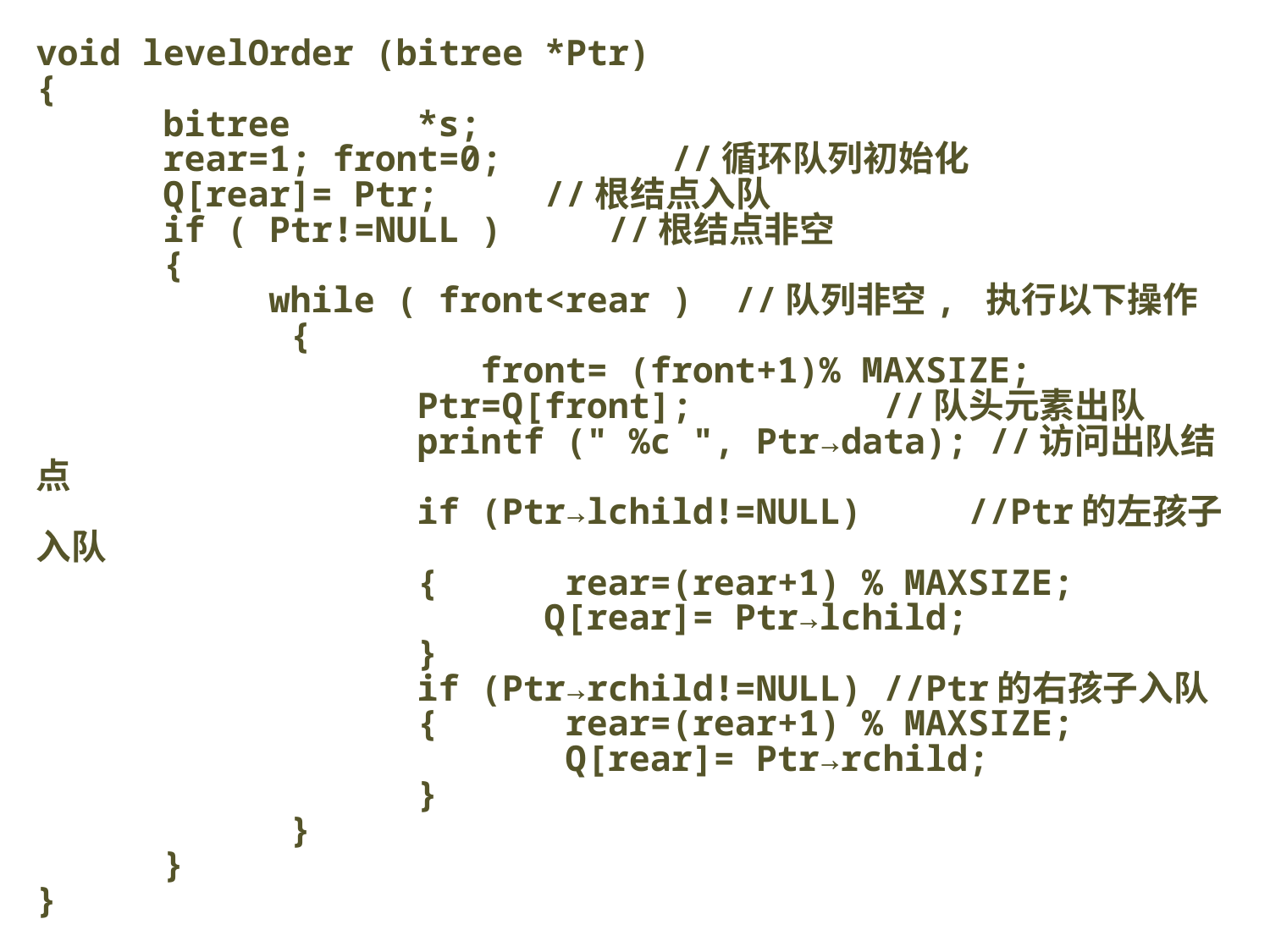

void levelOrder (bitree *Ptr)
{
 	bitree 	*s;
 	rear=1; front=0;  	//循环队列初始化
 	Q[rear]= Ptr;  	//根结点入队
 	if ( Ptr!=NULL )     //根结点非空
 	{
           while ( front<rear )  //队列非空, 执行以下操作
 		{
                     front= (front+1)% MAXSIZE;
 			Ptr=Q[front];         //队头元素出队
 			printf (" %c ", Ptr→data); //访问出队结点
 			if (Ptr→lchild!=NULL)     //Ptr的左孩子入队
 			{      rear=(rear+1) % MAXSIZE;
   				Q[rear]= Ptr→lchild;
 			}
 			if (Ptr→rchild!=NULL) //Ptr的右孩子入队
 			{      rear=(rear+1) % MAXSIZE;
     			       Q[rear]= Ptr→rchild;
 			}
  		}
 	}
}

98